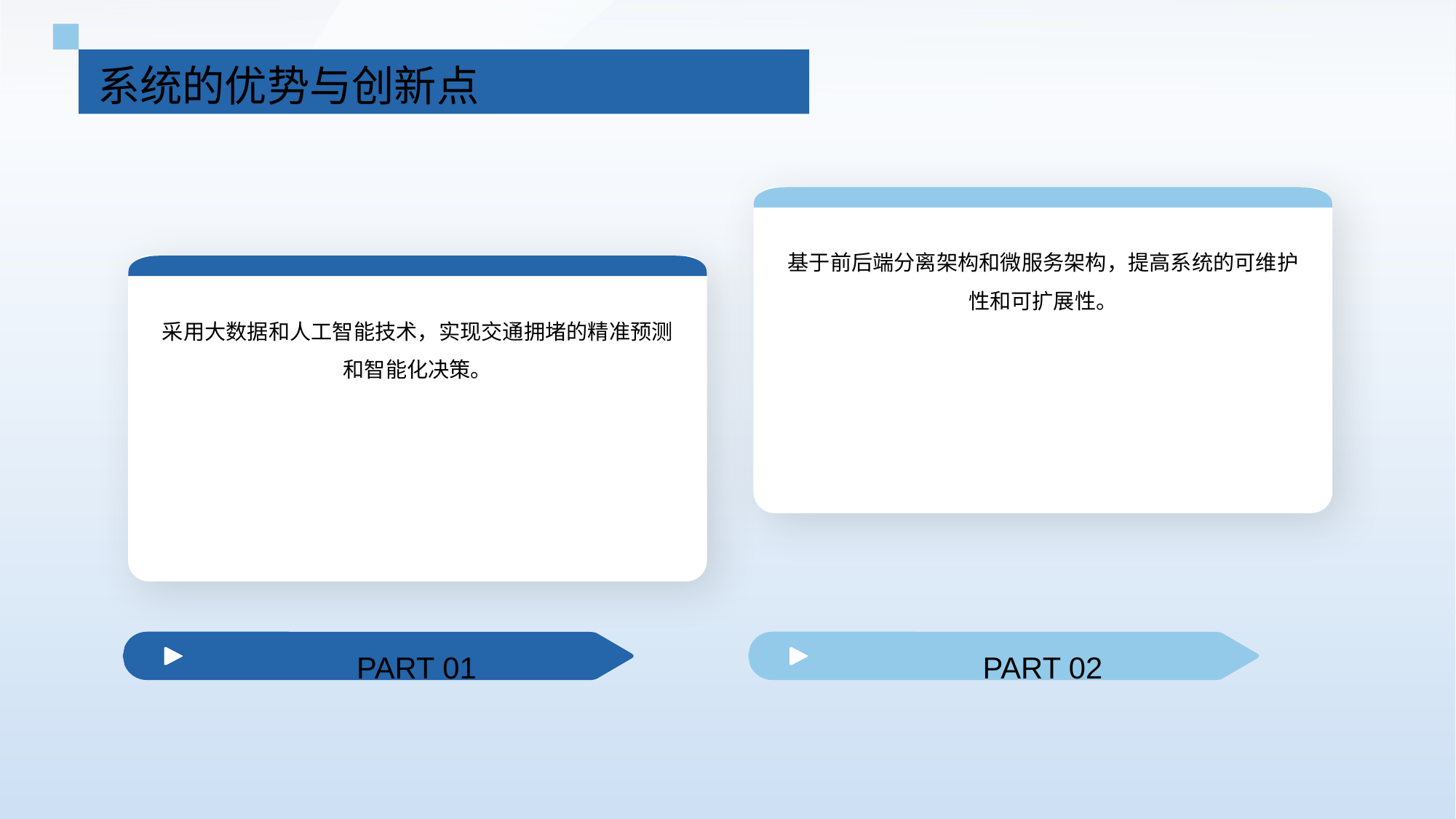

系统的优势与创新点

基于前后端分离架构和微服务架构，提高系统的可维护性和可扩展性。

采用大数据和人工智能技术，实现交通拥堵的精准预测和智能化决策。

PART 01
PART 02